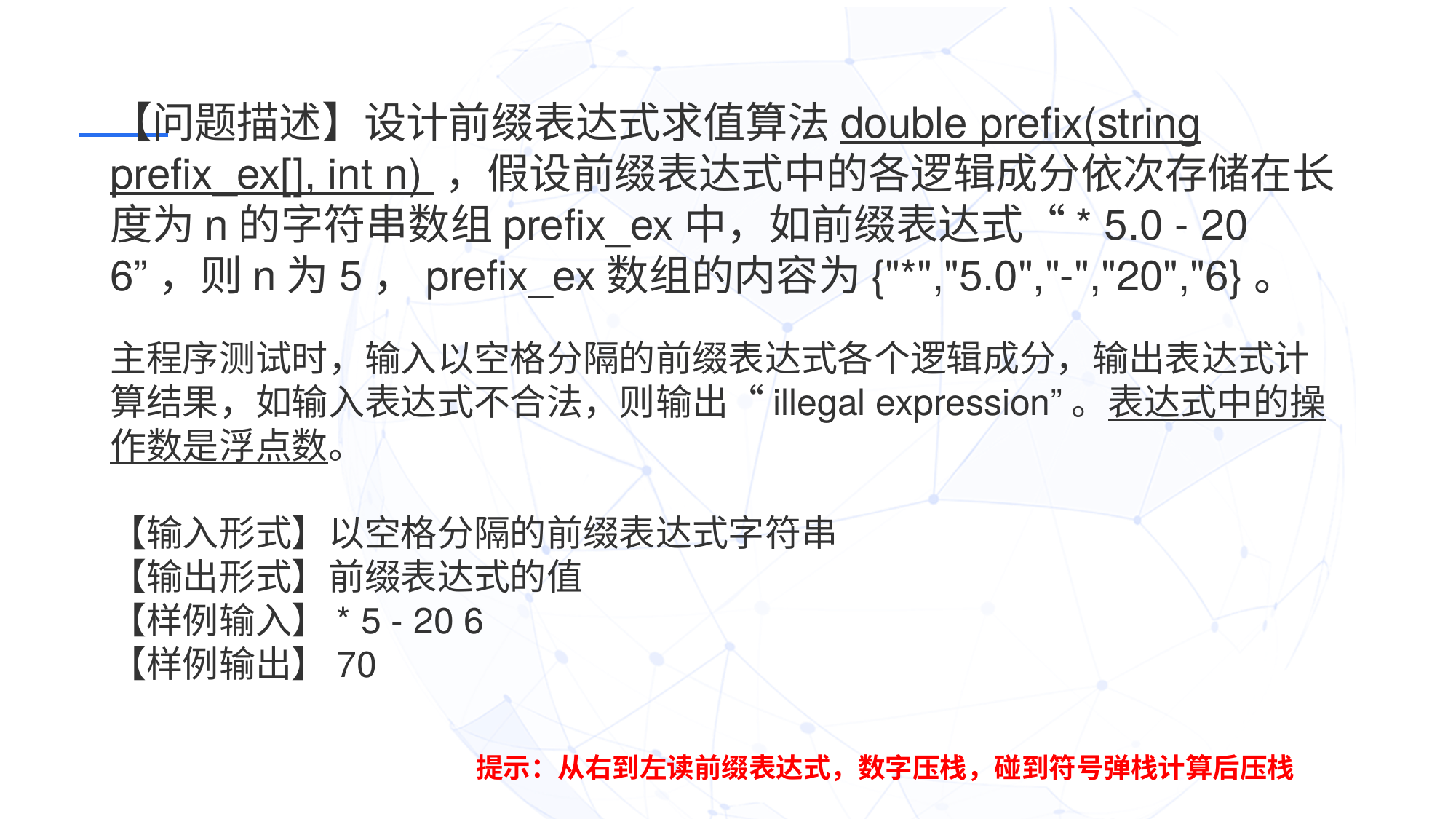

【问题描述】设计前缀表达式求值算法double prefix(string prefix_ex[], int n) ，假设前缀表达式中的各逻辑成分依次存储在长度为n的字符串数组prefix_ex中，如前缀表达式“* 5.0 - 20 6”，则n为5，prefix_ex数组的内容为{"*","5.0","-","20","6}。

主程序测试时，输入以空格分隔的前缀表达式各个逻辑成分，输出表达式计算结果，如输入表达式不合法，则输出“illegal expression”。表达式中的操作数是浮点数。

【输入形式】以空格分隔的前缀表达式字符串
【输出形式】前缀表达式的值
【样例输入】* 5 - 20 6
【样例输出】70

提示：从右到左读前缀表达式，数字压栈，碰到符号弹栈计算后压栈